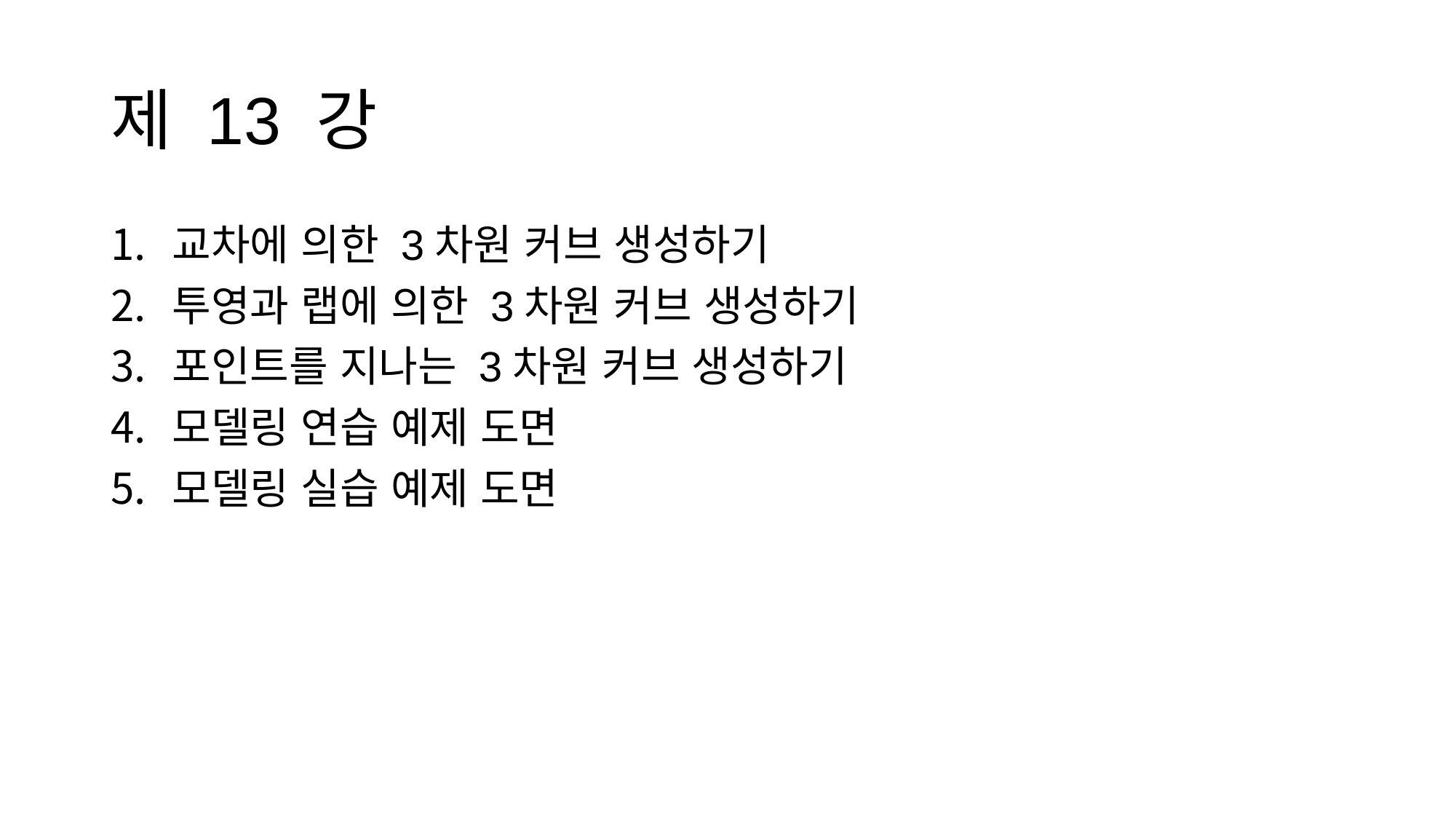

# 제 13 강
교차에 의한 3차원 커브 생성하기
투영과 랩에 의한 3차원 커브 생성하기
포인트를 지나는 3차원 커브 생성하기
모델링 연습 예제 도면
모델링 실습 예제 도면